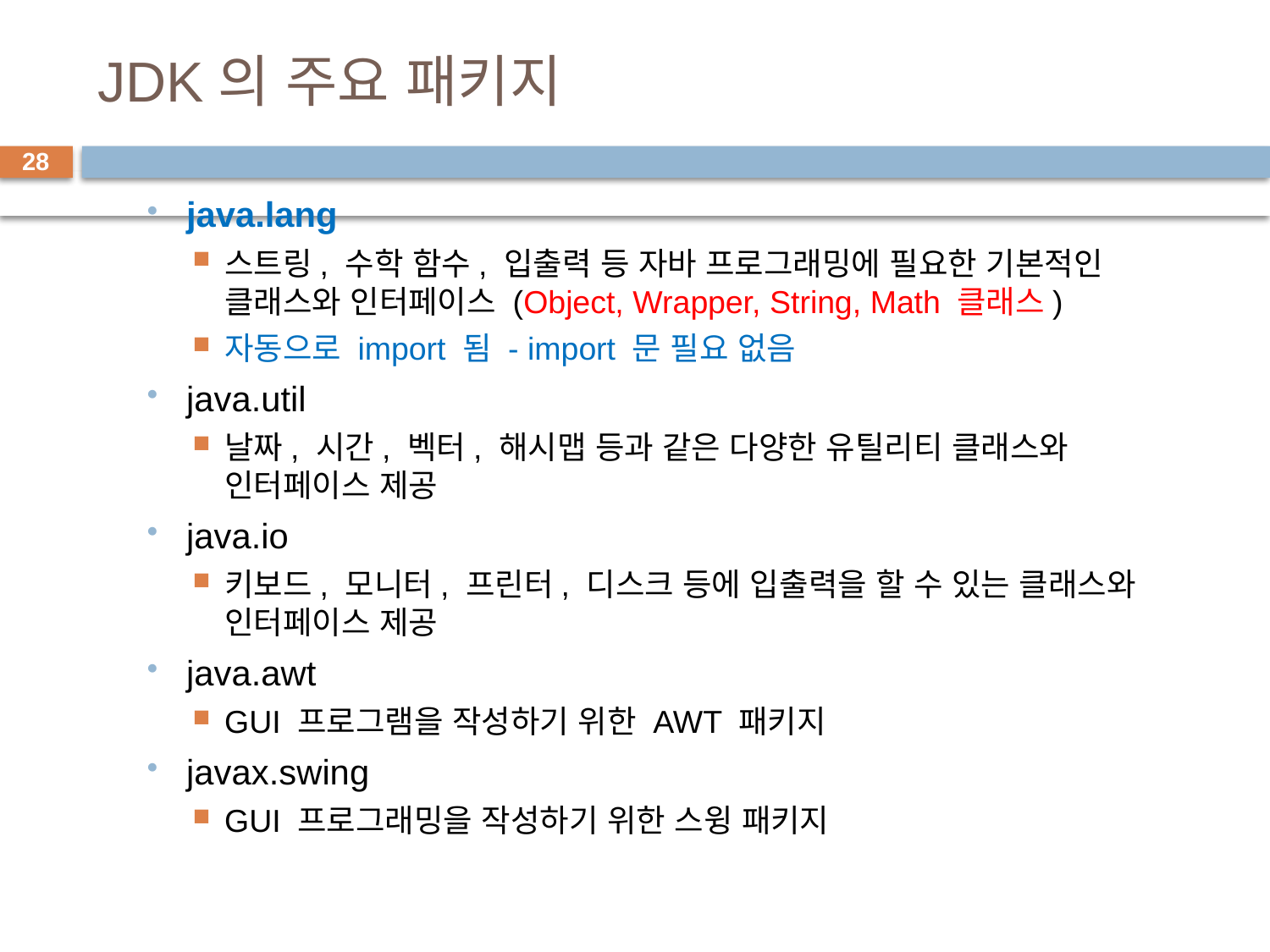

# JDK의 주요 패키지
28
java.lang
스트링, 수학 함수, 입출력 등 자바 프로그래밍에 필요한 기본적인 클래스와 인터페이스 (Object, Wrapper, String, Math 클래스)
자동으로 import 됨 - import 문 필요 없음
java.util
날짜, 시간, 벡터, 해시맵 등과 같은 다양한 유틸리티 클래스와 인터페이스 제공
java.io
키보드, 모니터, 프린터, 디스크 등에 입출력을 할 수 있는 클래스와 인터페이스 제공
java.awt
GUI 프로그램을 작성하기 위한 AWT 패키지
javax.swing
GUI 프로그래밍을 작성하기 위한 스윙 패키지